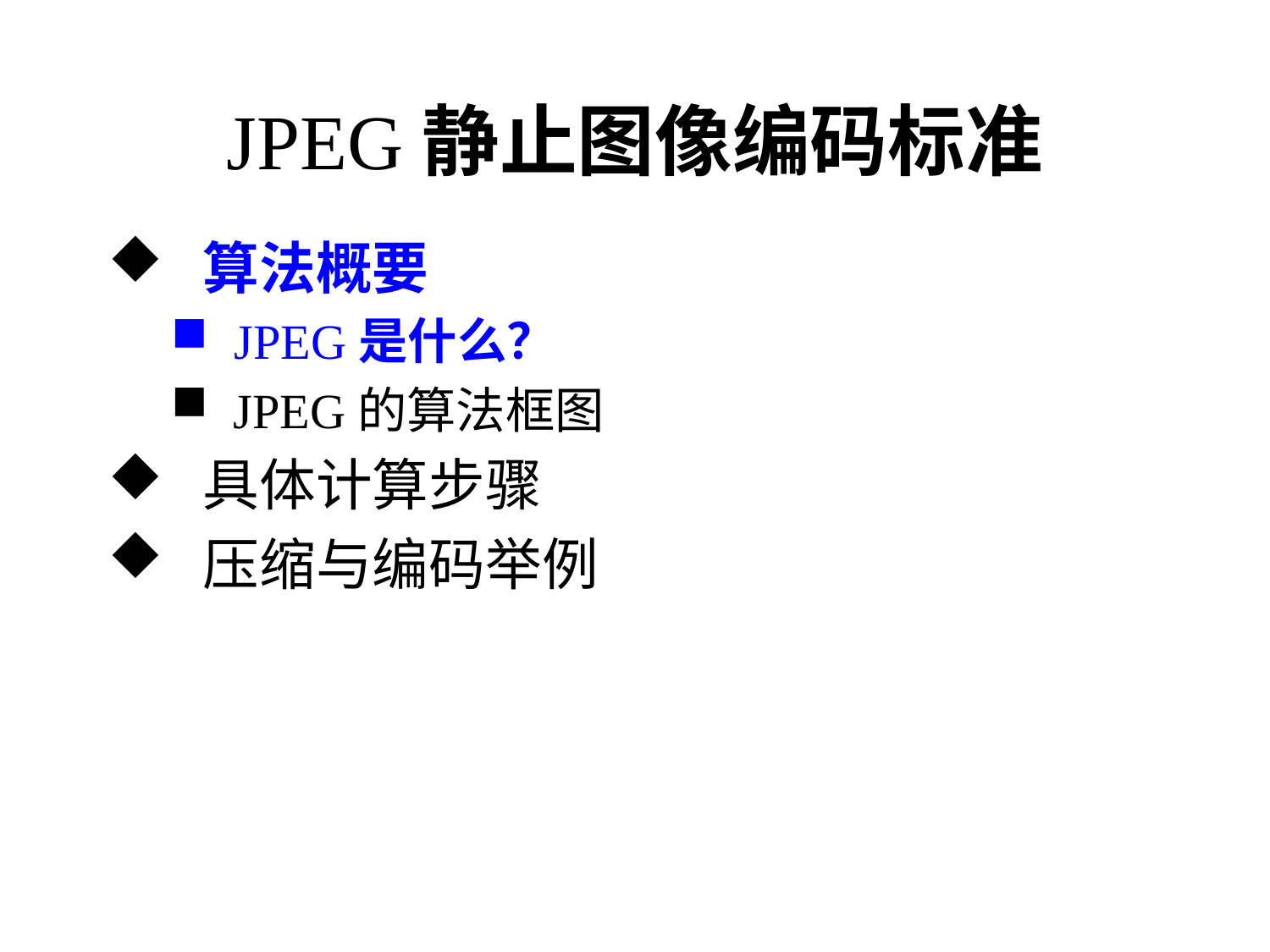

# JPEG静止图像编码标准
  算法概要
  JPEG是什么？
  JPEG的算法框图
  具体计算步骤
  压缩与编码举例